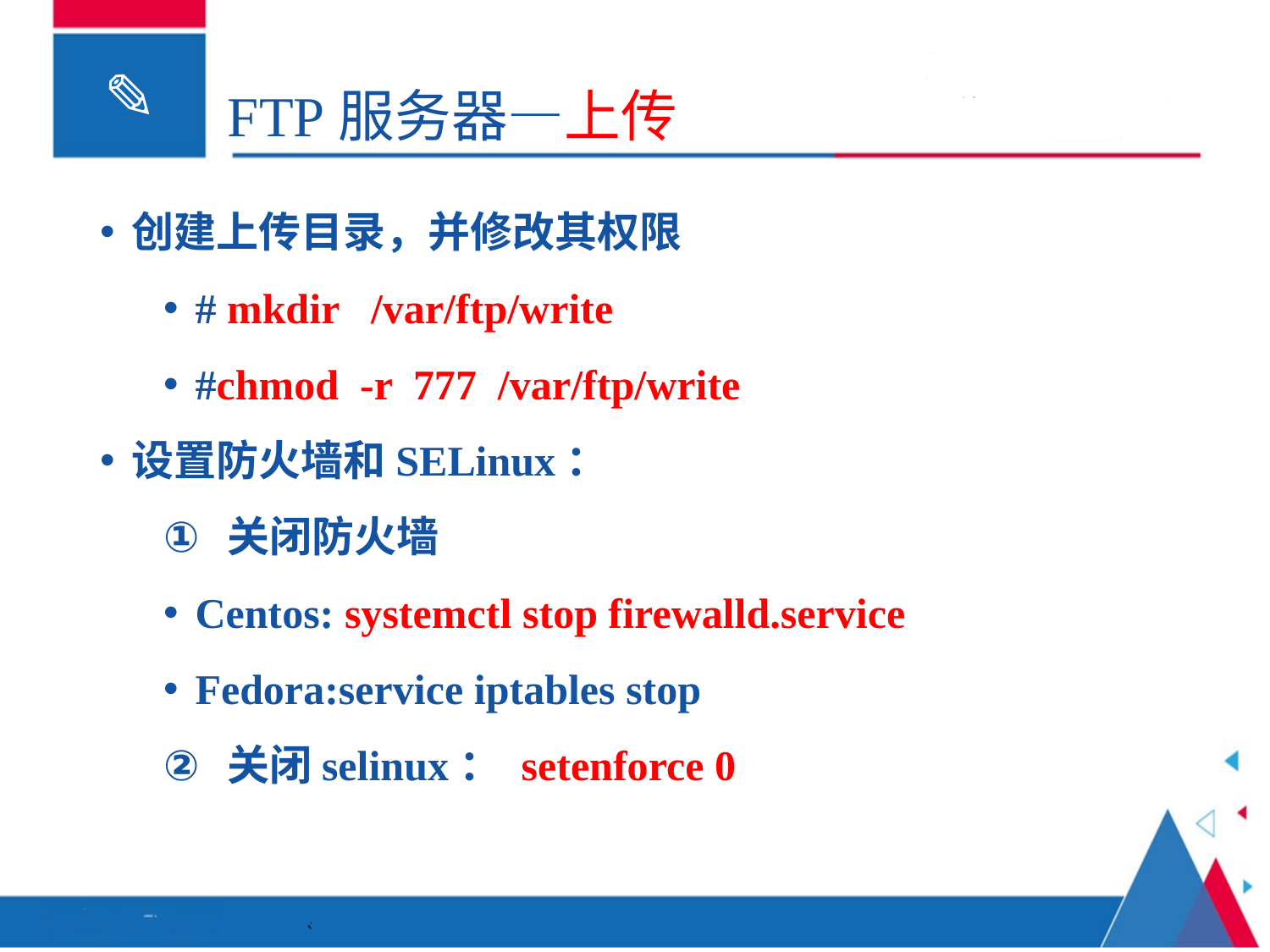

# FTP服务器—上传
创建上传目录，并修改其权限
# mkdir   /var/ftp/write
#chmod  -r  777  /var/ftp/write
设置防火墙和SELinux：
关闭防火墙
Centos: systemctl stop firewalld.service
Fedora:service iptables stop
关闭selinux： setenforce 0